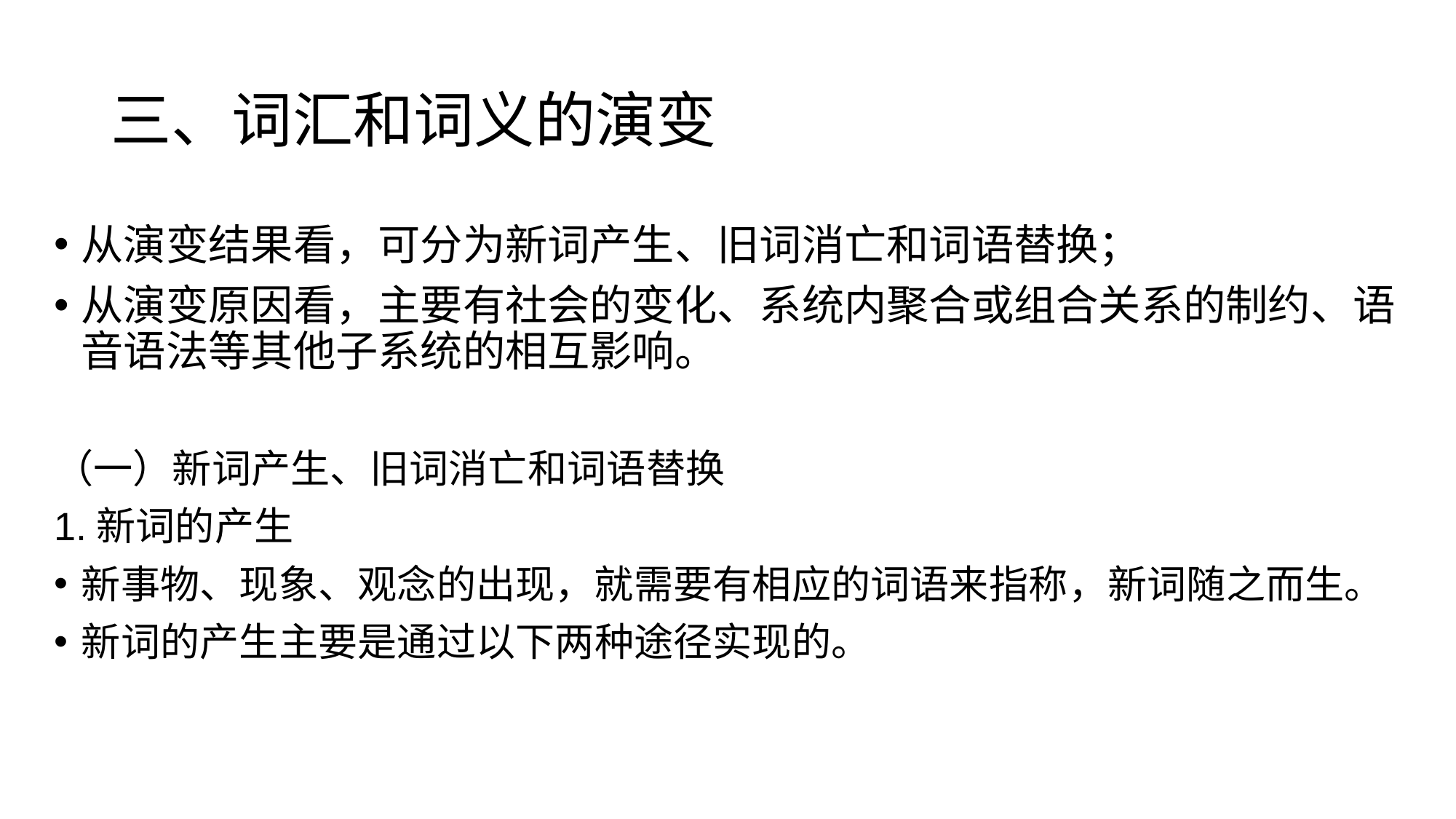

# 三、词汇和词义的演变
从演变结果看，可分为新词产生、旧词消亡和词语替换；
从演变原因看，主要有社会的变化、系统内聚合或组合关系的制约、语音语法等其他子系统的相互影响。

（一）新词产生、旧词消亡和词语替换
1.新词的产生
新事物、现象、观念的出现，就需要有相应的词语来指称，新词随之而生。
新词的产生主要是通过以下两种途径实现的。